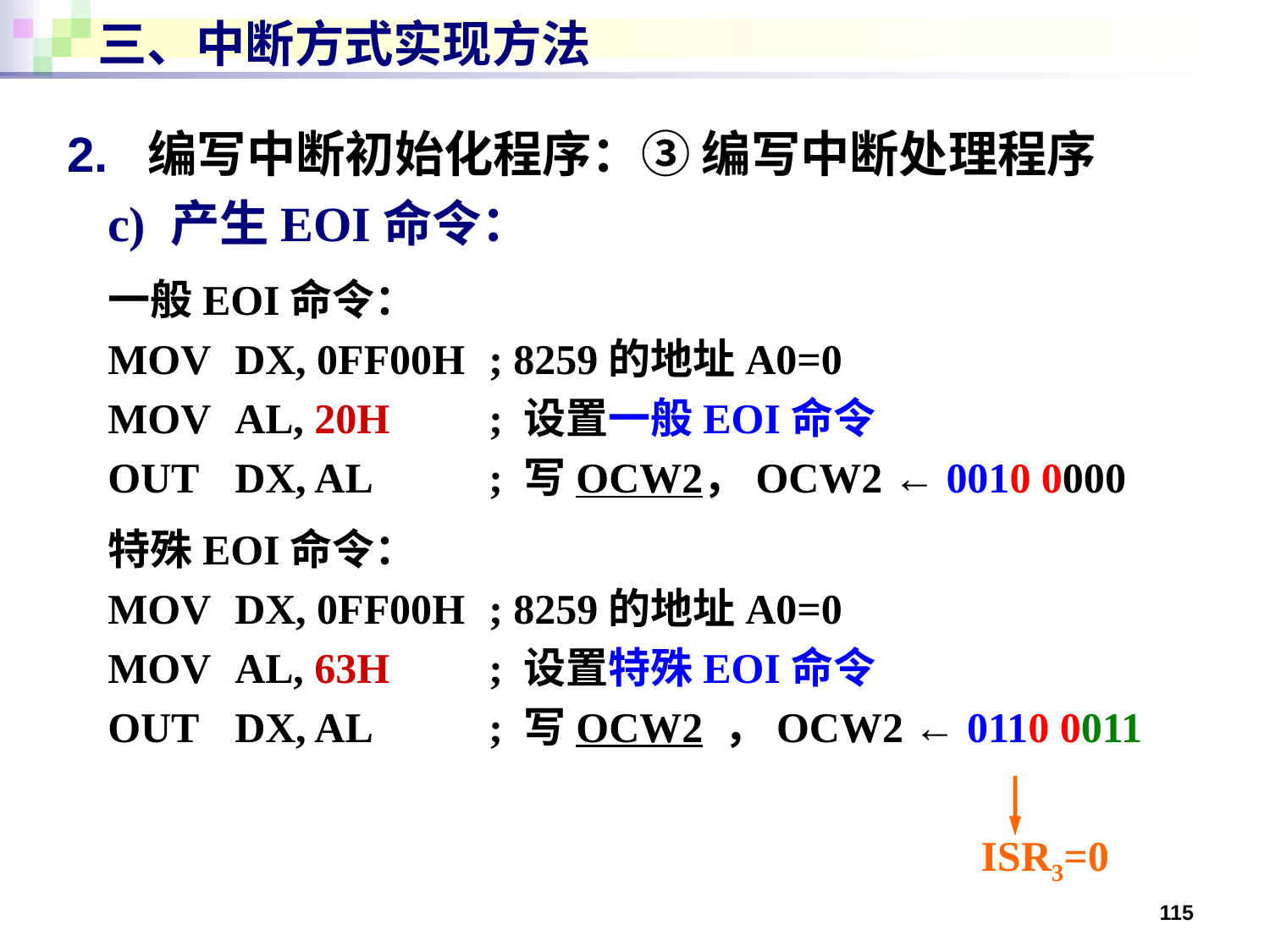

# 三、中断方式实现方法
2.  编写中断初始化程序：③ 编写中断处理程序
c) 产生EOI命令：
一般EOI命令：
MOV	DX, 0FF00H	; 8259的地址A0=0
MOV	AL, 20H	; 设置一般EOI命令
OUT	DX, AL	; 写OCW2，OCW2 ← 0010 0000
特殊EOI命令：
MOV	DX, 0FF00H	; 8259的地址A0=0
MOV	AL, 63H	; 设置特殊EOI命令
OUT	DX, AL	; 写OCW2 ，OCW2 ← 0110 0011

ISR3=0
115